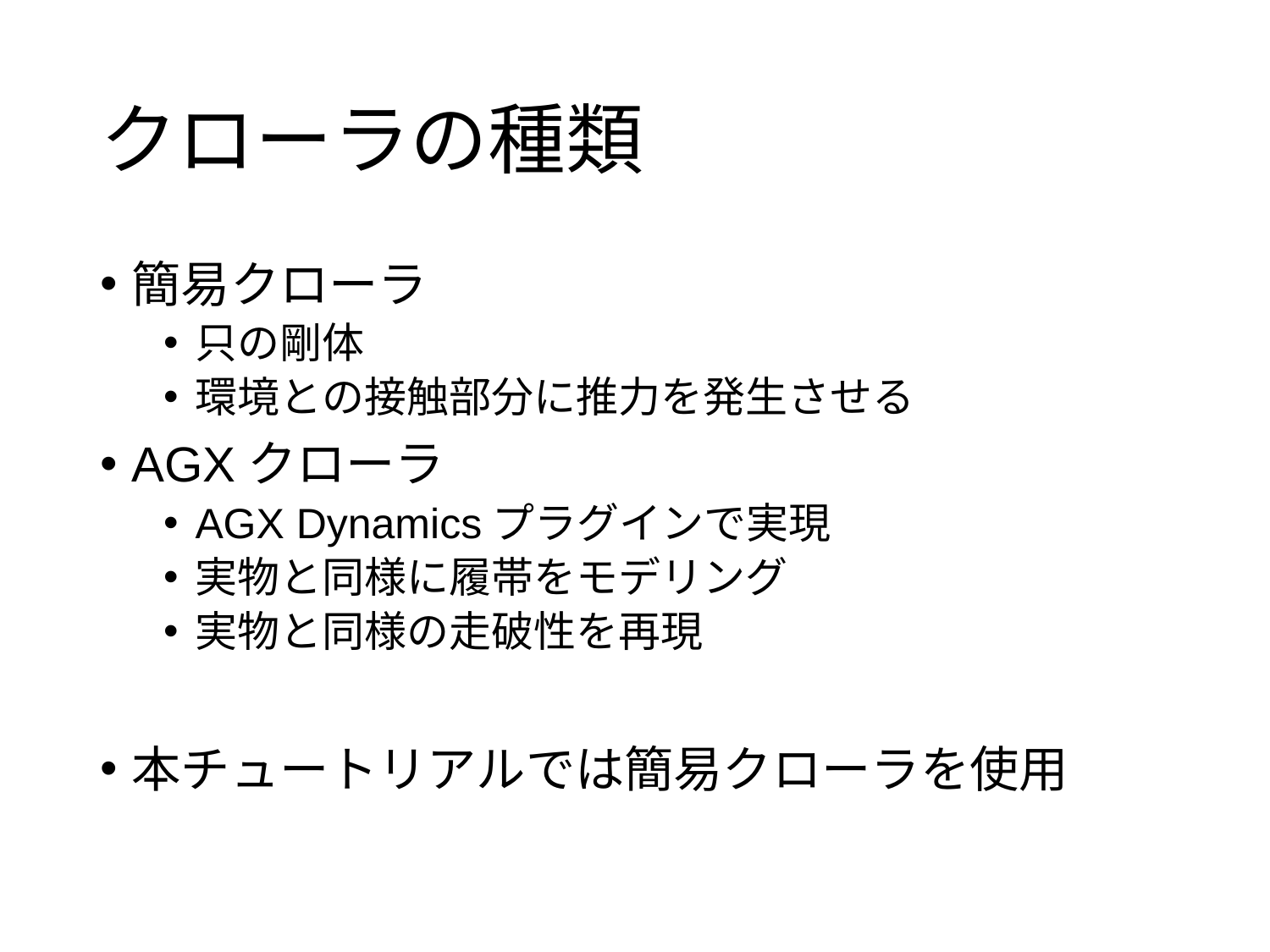

# クローラの種類
簡易クローラ
只の剛体
環境との接触部分に推力を発生させる
AGXクローラ
AGX Dynamicsプラグインで実現
実物と同様に履帯をモデリング
実物と同様の走破性を再現

本チュートリアルでは簡易クローラを使用